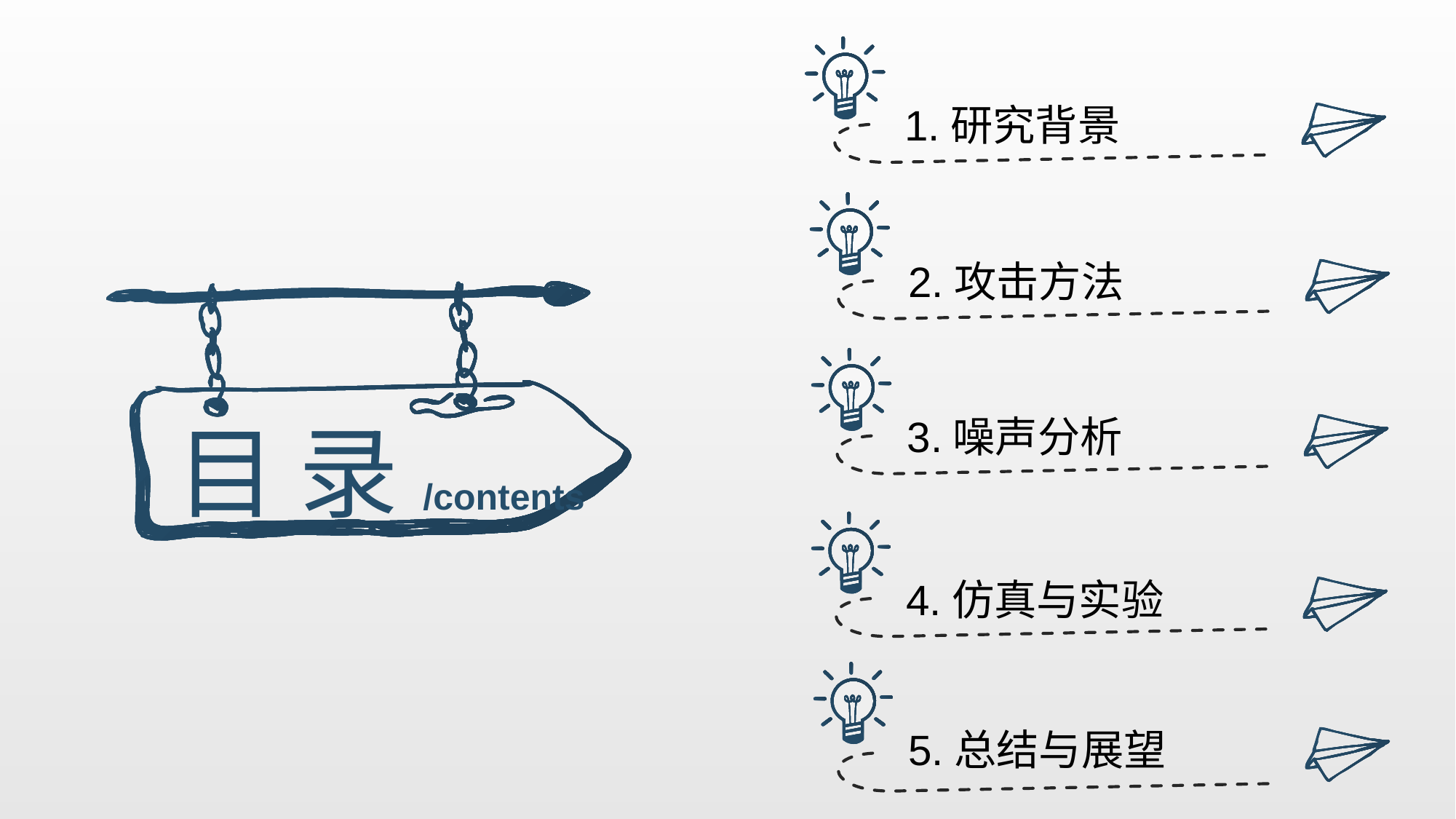

1.研究背景

2.攻击方法

目 录/contents
3.噪声分析

4.仿真与实验

5.总结与展望